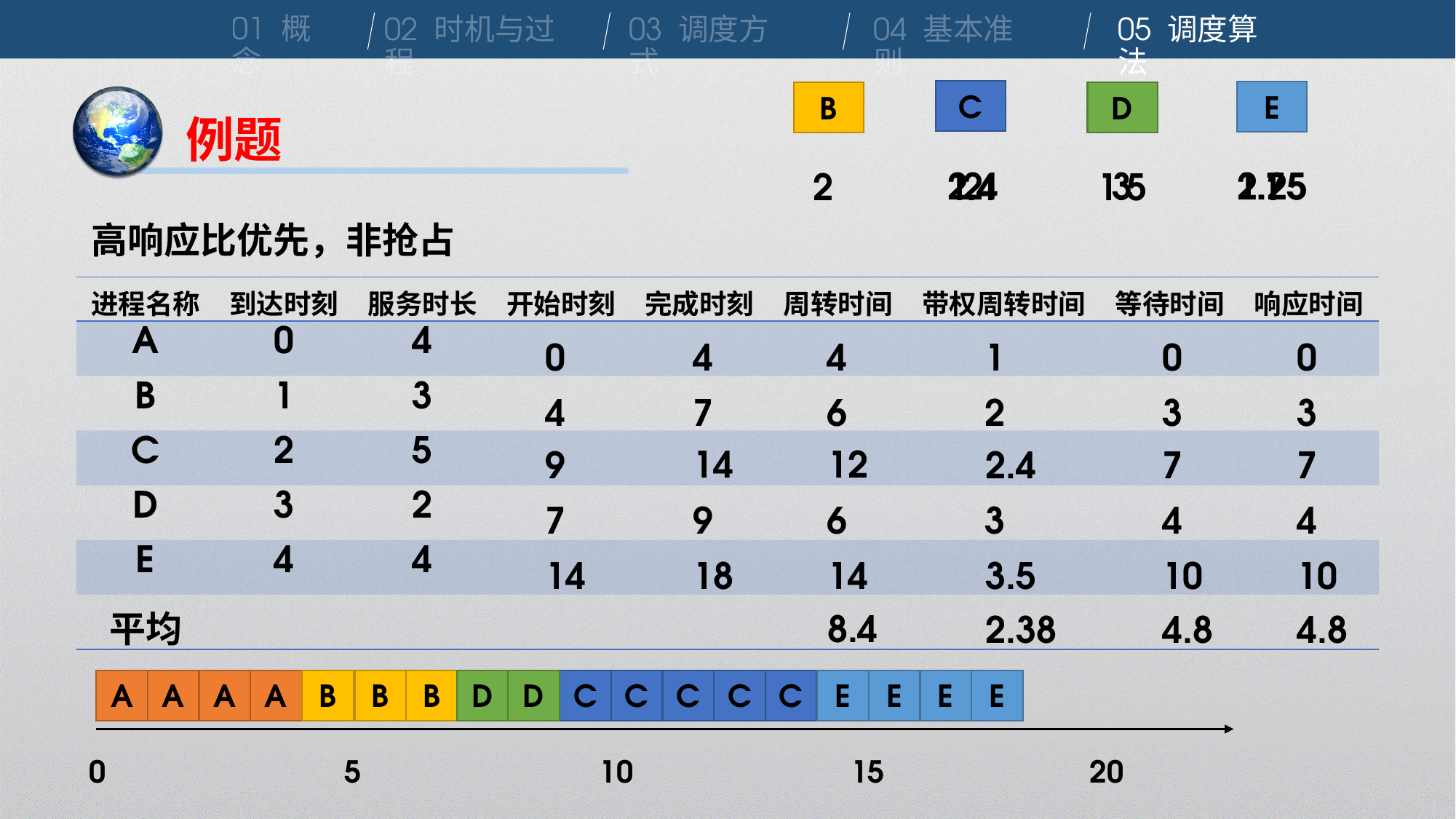

01 概念
02 时机与过程
03 调度方式
04 基本准则
05 调度算法
C
E
B
D
例题
2
3
1.75
2.4
2.25
2
1.4
1.5
1
高响应比优先，非抢占
| 进程名称 | 到达时刻 | 服务时长 | 开始时刻 | 完成时刻 | 周转时间 | 带权周转时间 | 等待时间 | 响应时间 |
| --- | --- | --- | --- | --- | --- | --- | --- | --- |
| A | 0 | 4 |  |  |  |  |  |  |
| B | 1 | 3 |  |  |  |  |  |  |
| C | 2 | 5 |  |  |  |  |  |  |
| D | 3 | 2 |  |  |  |  |  |  |
| E | 4 | 4 |  |  |  |  |  |  |
| 平均 |  |  |  |  |  |  |  |  |
4
4
1
0
0
6
2
3
3
12
2.4
7
7
6
3
4
4
14
3.5
10
10
0
7
4
14
9
9
7
18
14
8.4
2.38
4.8
4.8
A
A
A
A
B
B
B
D
D
C
C
C
C
C
E
E
E
E
0
5
10
15
20